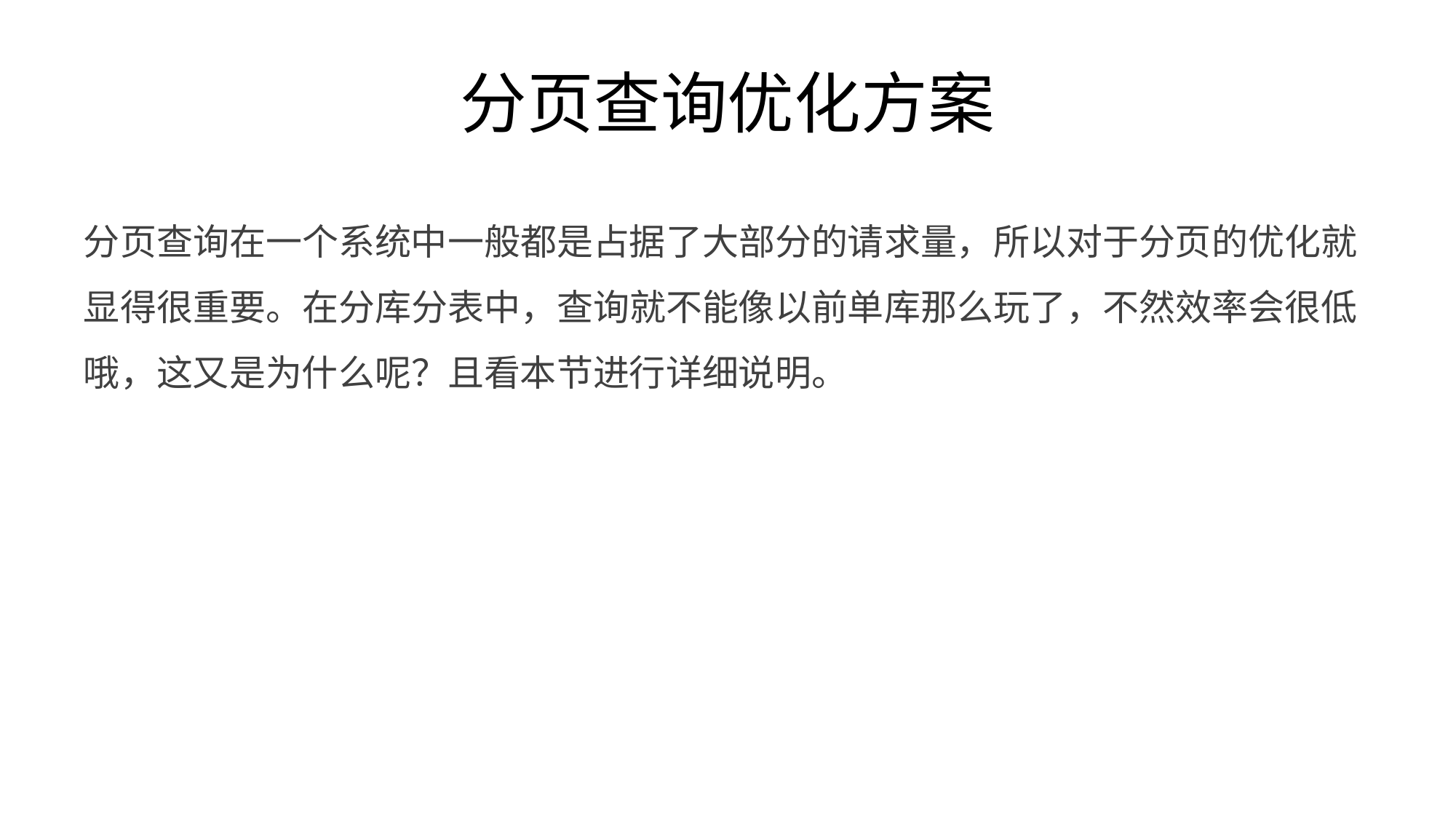

# 分页查询优化方案
分页查询在一个系统中一般都是占据了大部分的请求量，所以对于分页的优化就显得很重要。在分库分表中，查询就不能像以前单库那么玩了，不然效率会很低哦，这又是为什么呢？且看本节进行详细说明。